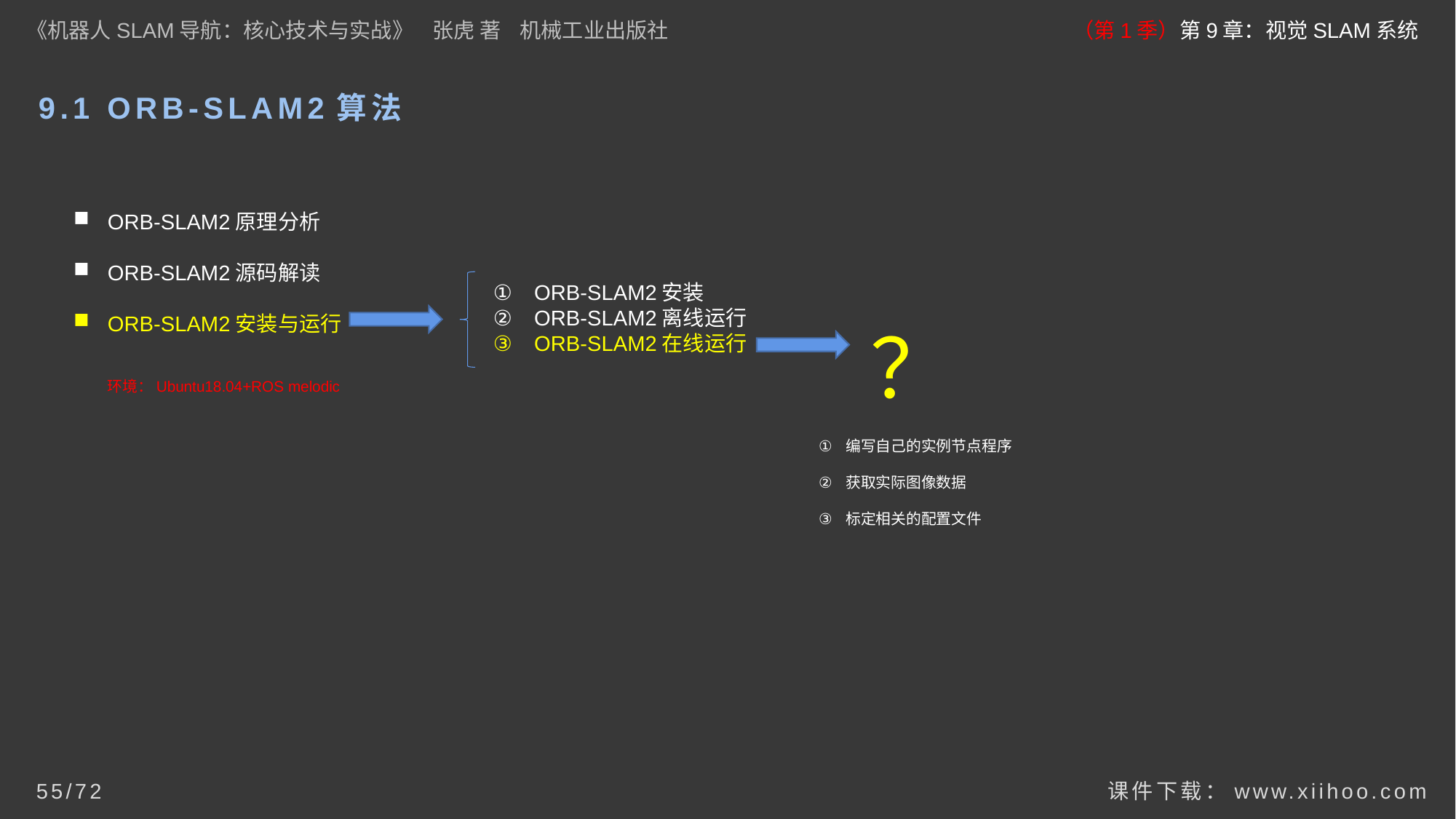

《机器人SLAM导航：核心技术与实战》    张虎 著    机械工业出版社
（第1季）第9章：视觉SLAM系统
# 9.1 ORB-SLAM2算法
ORB-SLAM2原理分析
ORB-SLAM2源码解读
ORB-SLAM2安装与运行
？

ORB-SLAM2安装
ORB-SLAM2离线运行
ORB-SLAM2在线运行

环境：Ubuntu18.04+ROS melodic
编写自己的实例节点程序
获取实际图像数据
标定相关的配置文件
课件下载：www.xiihoo.com
55/72